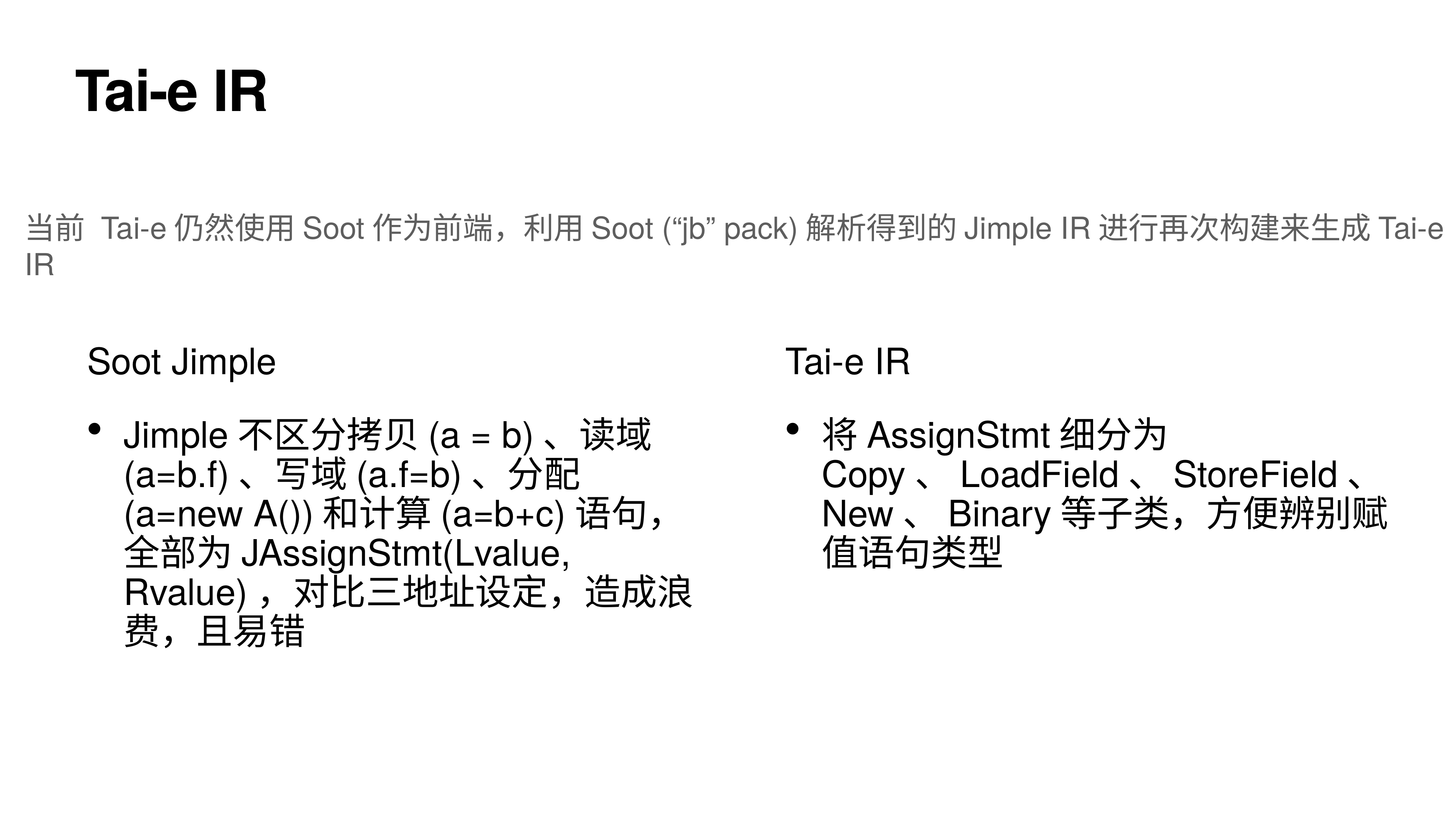

# Tai-e IR

当前 Tai-e仍然使用Soot作为前端，利用Soot (“jb” pack)解析得到的Jimple IR进行再次构建来生成Tai-e IR
Soot Jimple
Jimple不区分拷贝(a = b)、读域(a=b.f)、写域(a.f=b)、分配(a=new A())和计算(a=b+c)语句，全部为JAssignStmt(Lvalue, Rvalue)，对比三地址设定，造成浪费，且易错
Tai-e IR
将AssignStmt细分为Copy、LoadField、StoreField、New、Binary等子类，方便辨别赋值语句类型